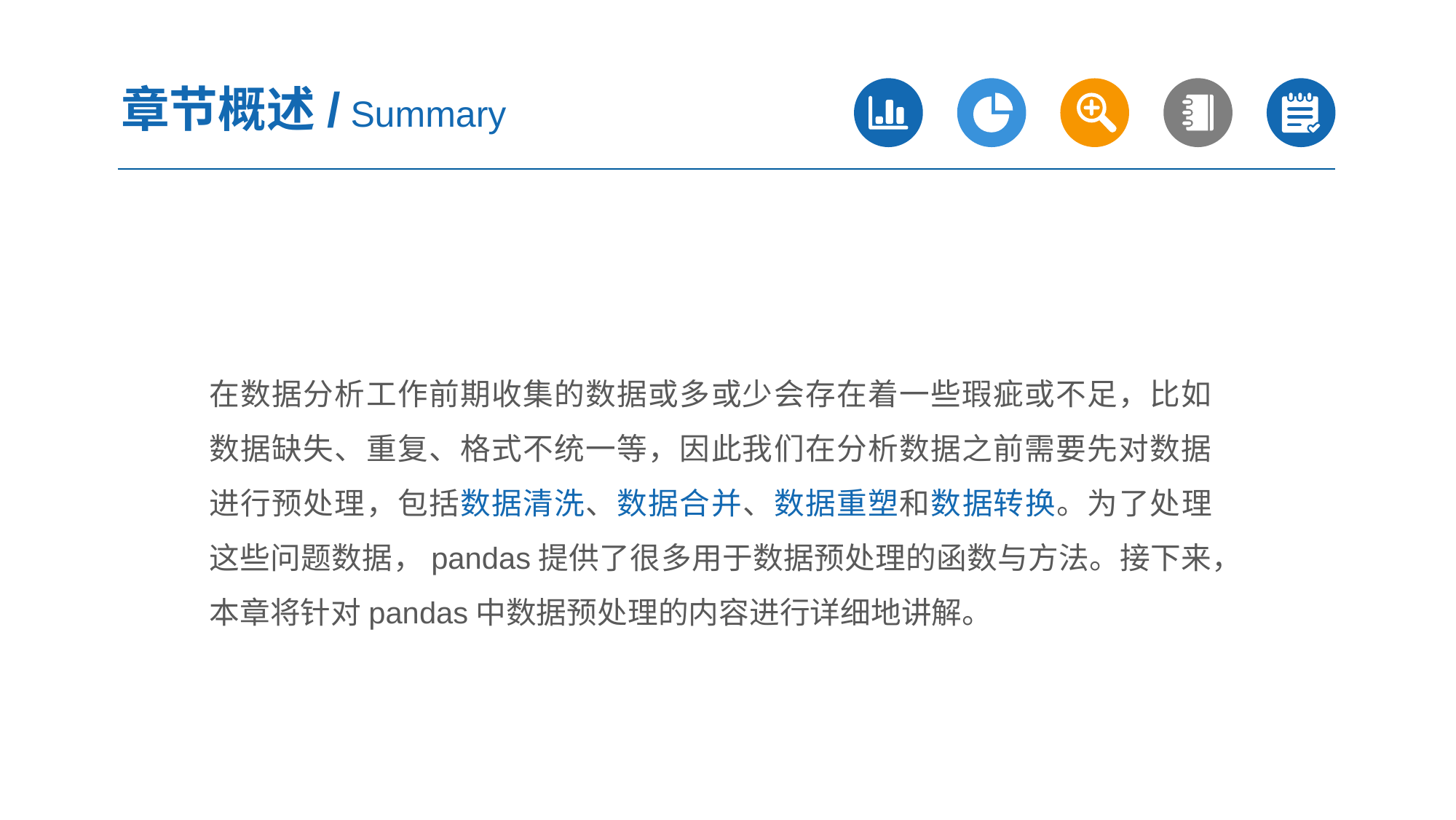

章节概述/ Summary
在数据分析工作前期收集的数据或多或少会存在着一些瑕疵或不足，比如数据缺失、重复、格式不统一等，因此我们在分析数据之前需要先对数据进行预处理，包括数据清洗、数据合并、数据重塑和数据转换。为了处理这些问题数据，pandas提供了很多用于数据预处理的函数与方法。接下来，本章将针对pandas中数据预处理的内容进行详细地讲解。